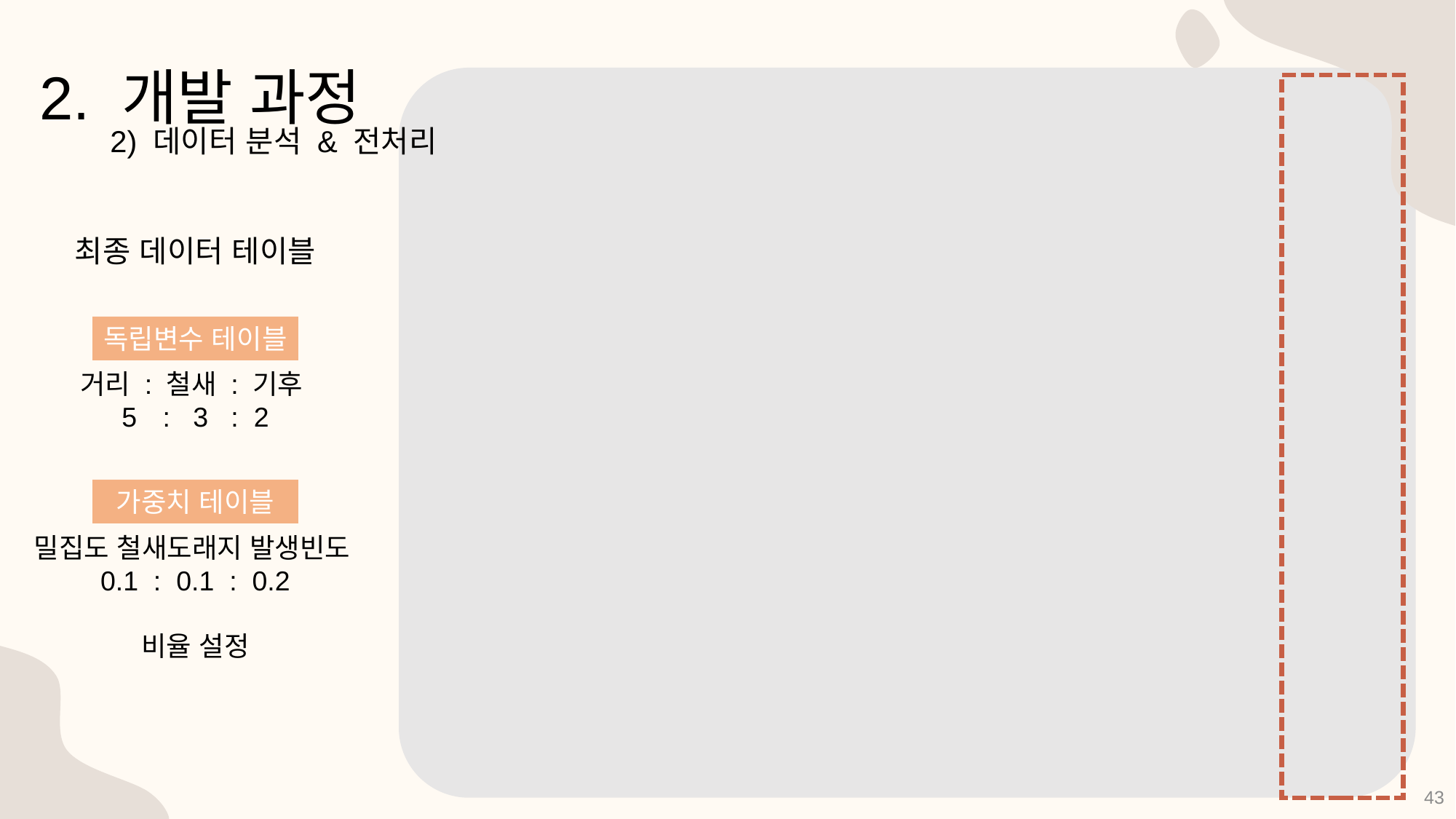

2. 개발 과정

2) 데이터 분석 & 전처리
최종 데이터 테이블

거리 : 철새 : 기후
:   3   :  2

밀집도 철새도래지 발생빈도0.1  :  0.1  :  0.2

비율 설정
독립변수 테이블
가중치 테이블

43